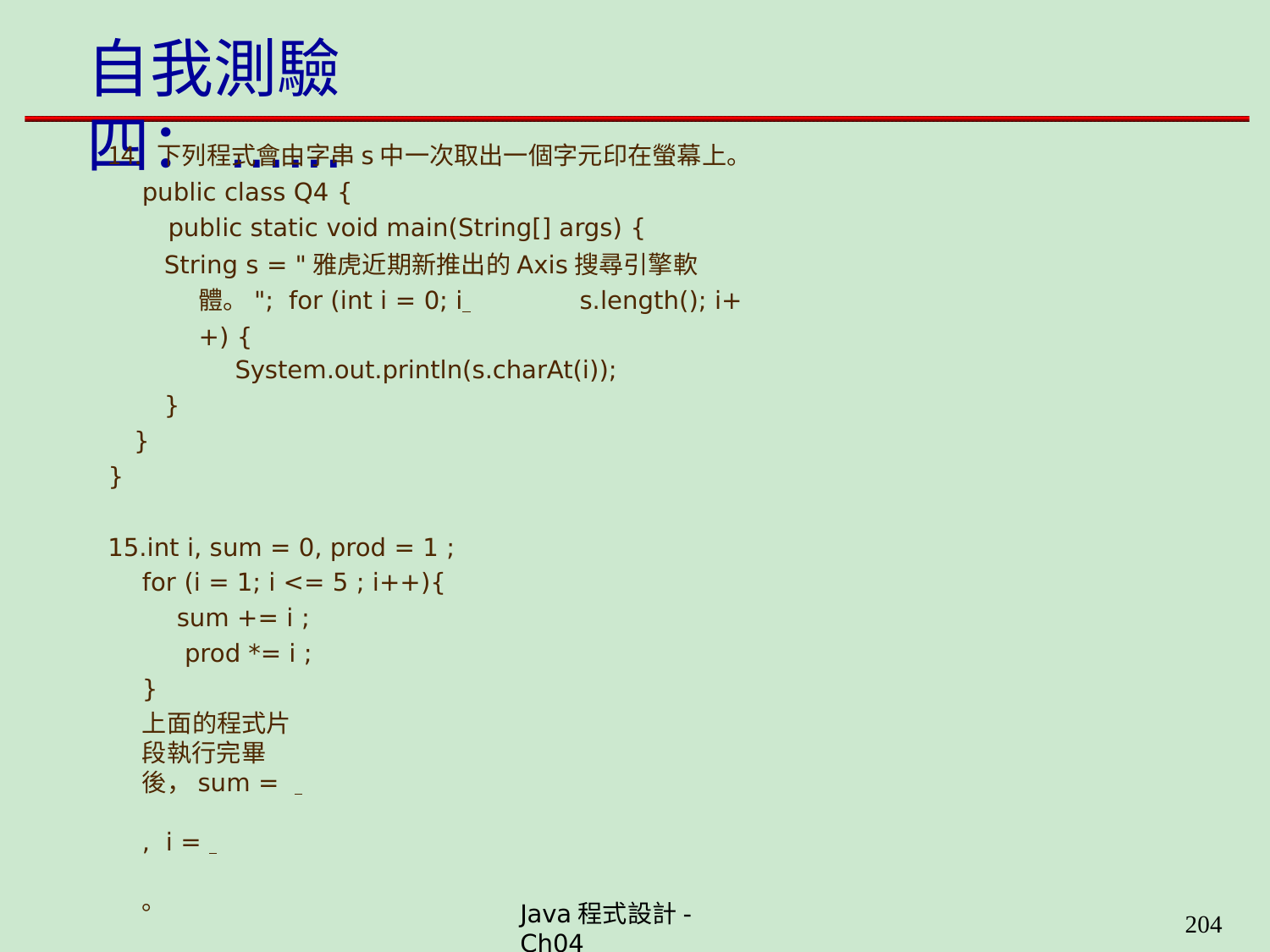

# 自我測驗四：......
下列程式會由字串s中一次取出一個字元印在螢幕上。
public class Q4 {
public static void main(String[] args) {
String s = "雅虎近期新推出的Axis搜尋引擎軟體。";  for (int i = 0; i 	s.length(); i++) {
System.out.println(s.charAt(i));
}
}
}

int i, sum = 0, prod = 1 ;  for (i = 1; i <= 5 ; i++){
sum += i ;  prod *= i ;
}
上面的程式片段執行完畢後，sum =   	,  i =  	。
Java程式設計-Ch04
204